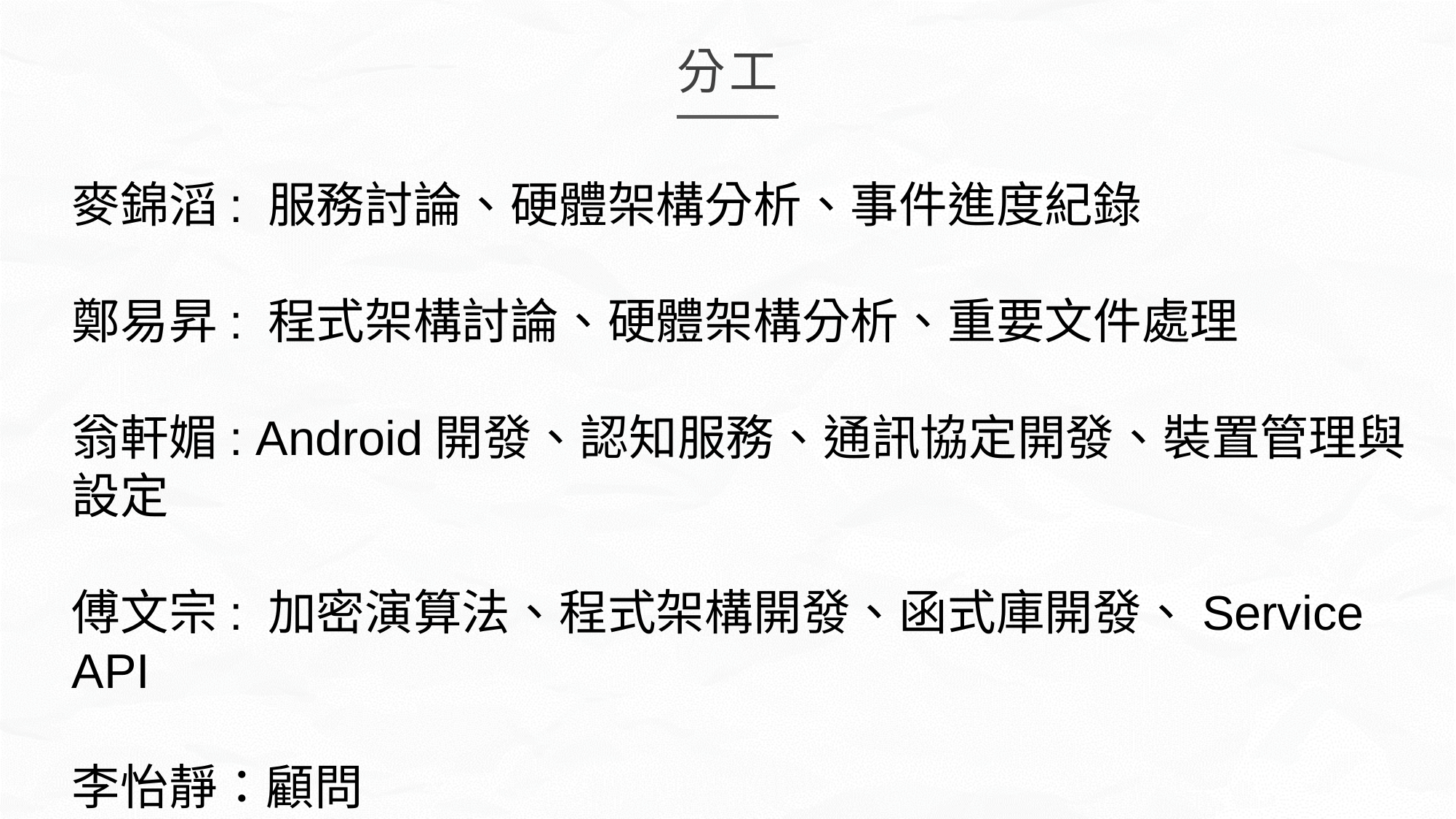

分工
麥錦滔: 服務討論、硬體架構分析、事件進度紀錄

鄭易昇: 程式架構討論、硬體架構分析、重要文件處理

翁軒媚: Android開發、認知服務、通訊協定開發、裝置管理與設定

傅文宗: 加密演算法、程式架構開發、函式庫開發、Service API

李怡靜：顧問